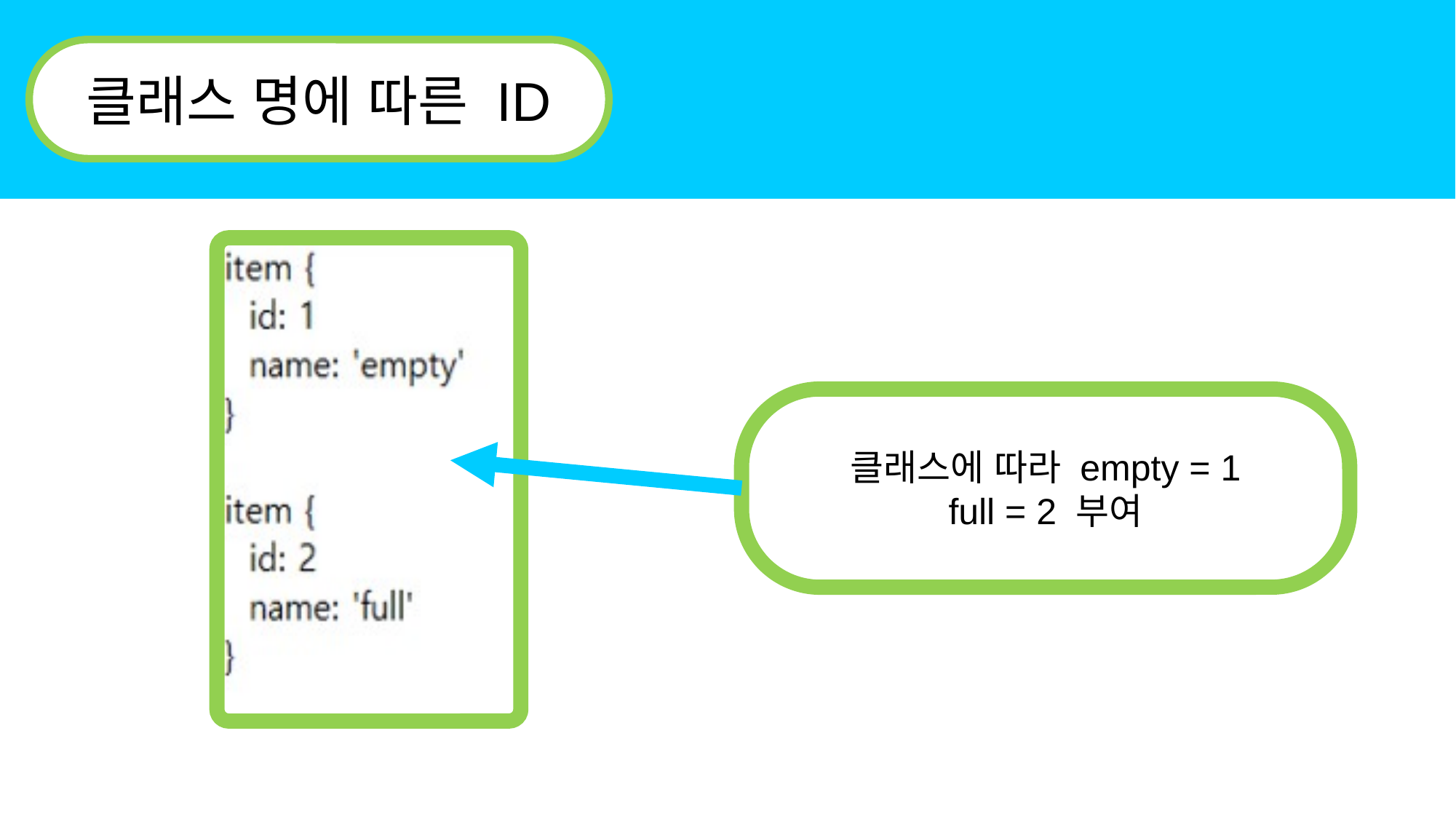

클래스 명에 따른 ID

클래스에 따라 empty = 1
full = 2 부여